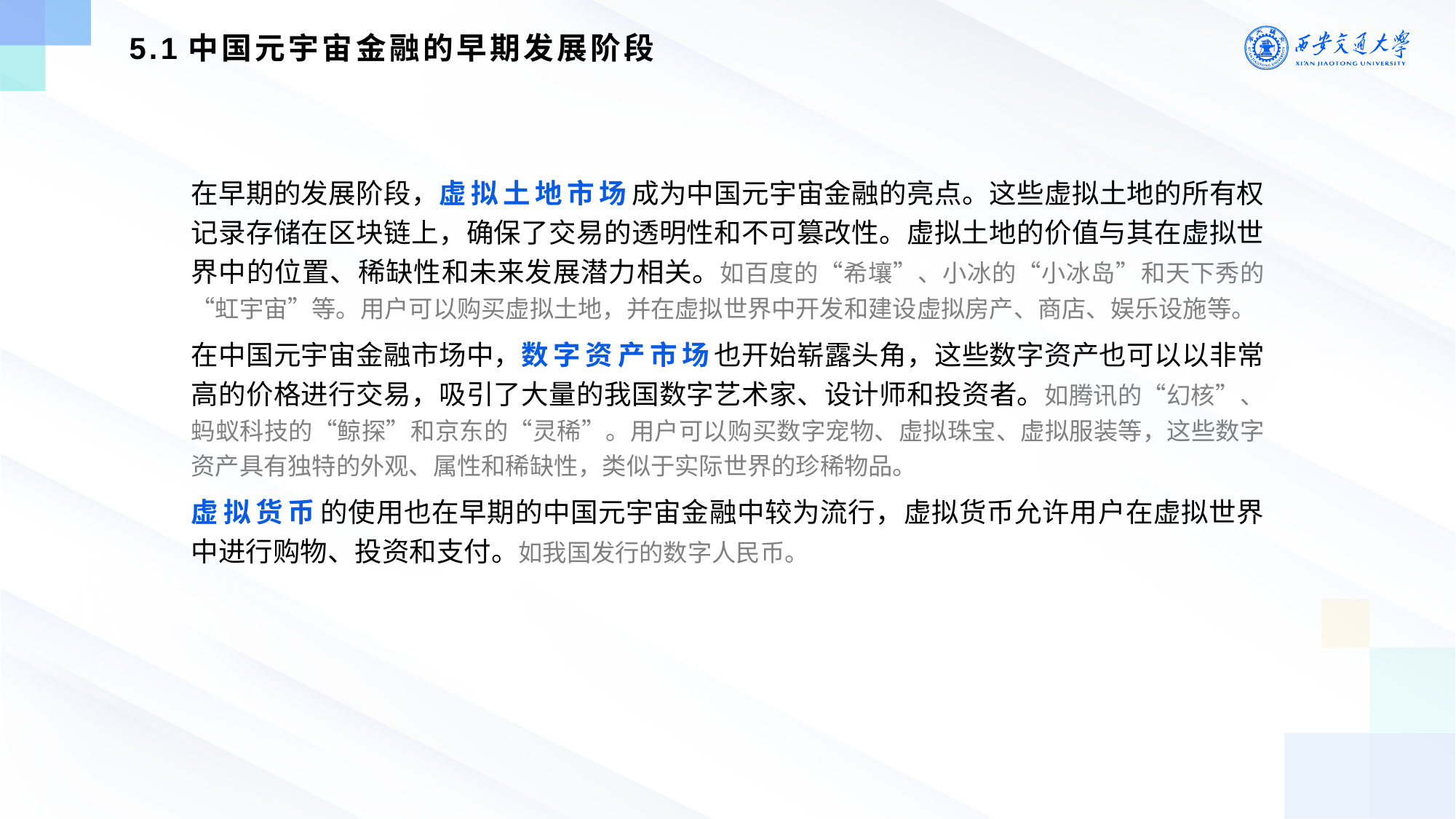

5.1中国元宇宙金融的早期发展阶段
在早期的发展阶段，虚拟土地市场成为中国元宇宙金融的亮点。这些虚拟土地的所有权记录存储在区块链上，确保了交易的透明性和不可篡改性。虚拟土地的价值与其在虚拟世界中的位置、稀缺性和未来发展潜力相关。如百度的“希壤”、小冰的“小冰岛”和天下秀的“虹宇宙”等。用户可以购买虚拟土地，并在虚拟世界中开发和建设虚拟房产、商店、娱乐设施等。
在中国元宇宙金融市场中，数字资产市场也开始崭露头角，这些数字资产也可以以非常高的价格进行交易，吸引了大量的我国数字艺术家、设计师和投资者。如腾讯的“幻核”、蚂蚁科技的“鲸探”和京东的“灵稀”。用户可以购买数字宠物、虚拟珠宝、虚拟服装等，这些数字资产具有独特的外观、属性和稀缺性，类似于实际世界的珍稀物品。
虚拟货币的使用也在早期的中国元宇宙金融中较为流行，虚拟货币允许用户在虚拟世界中进行购物、投资和支付。如我国发行的数字人民币。